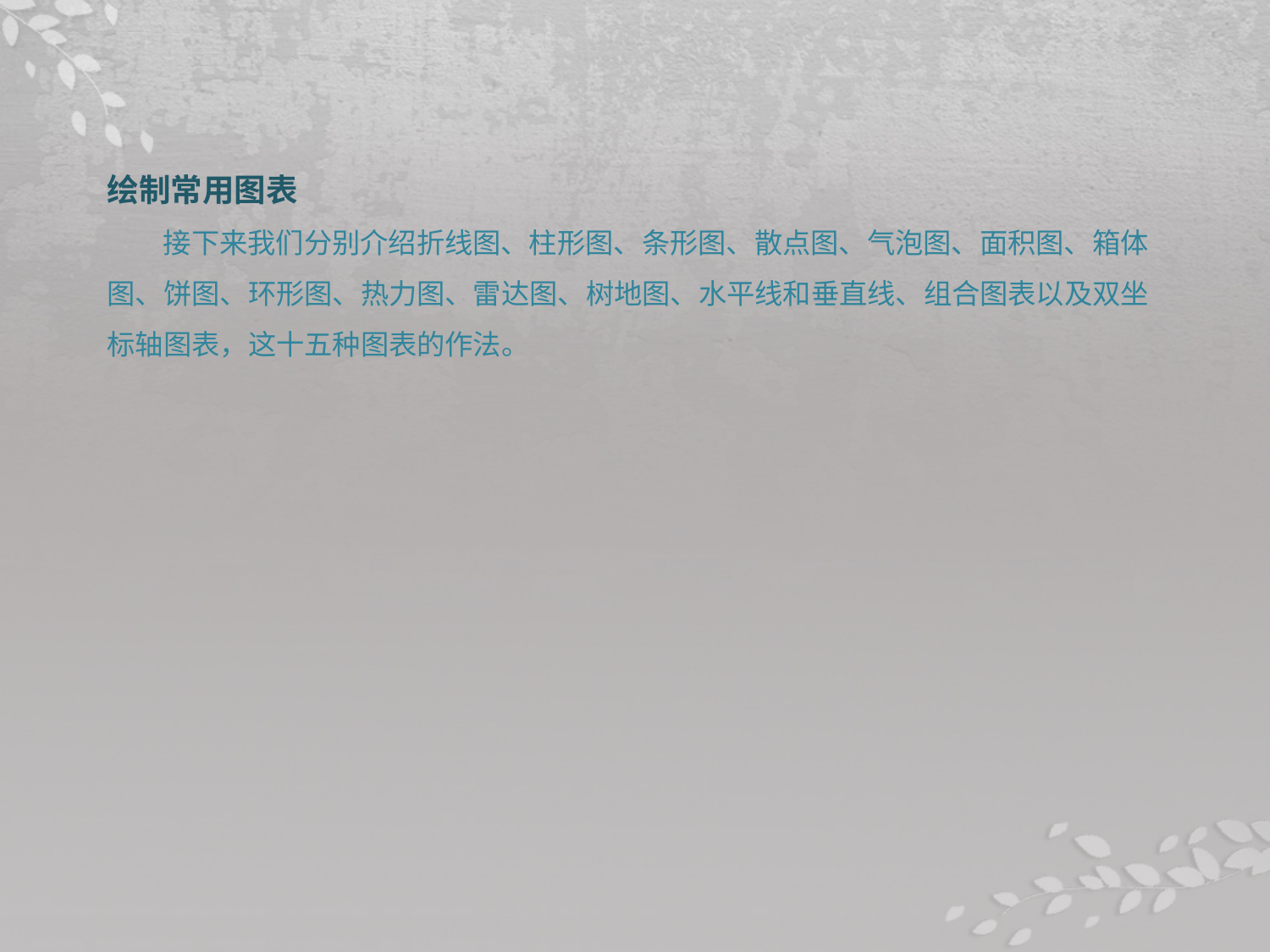

绘制常用图表
接下来我们分别介绍折线图、柱形图、条形图、散点图、气泡图、面积图、箱体图、饼图、环形图、热力图、雷达图、树地图、水平线和垂直线、组合图表以及双坐标轴图表，这十五种图表的作法。